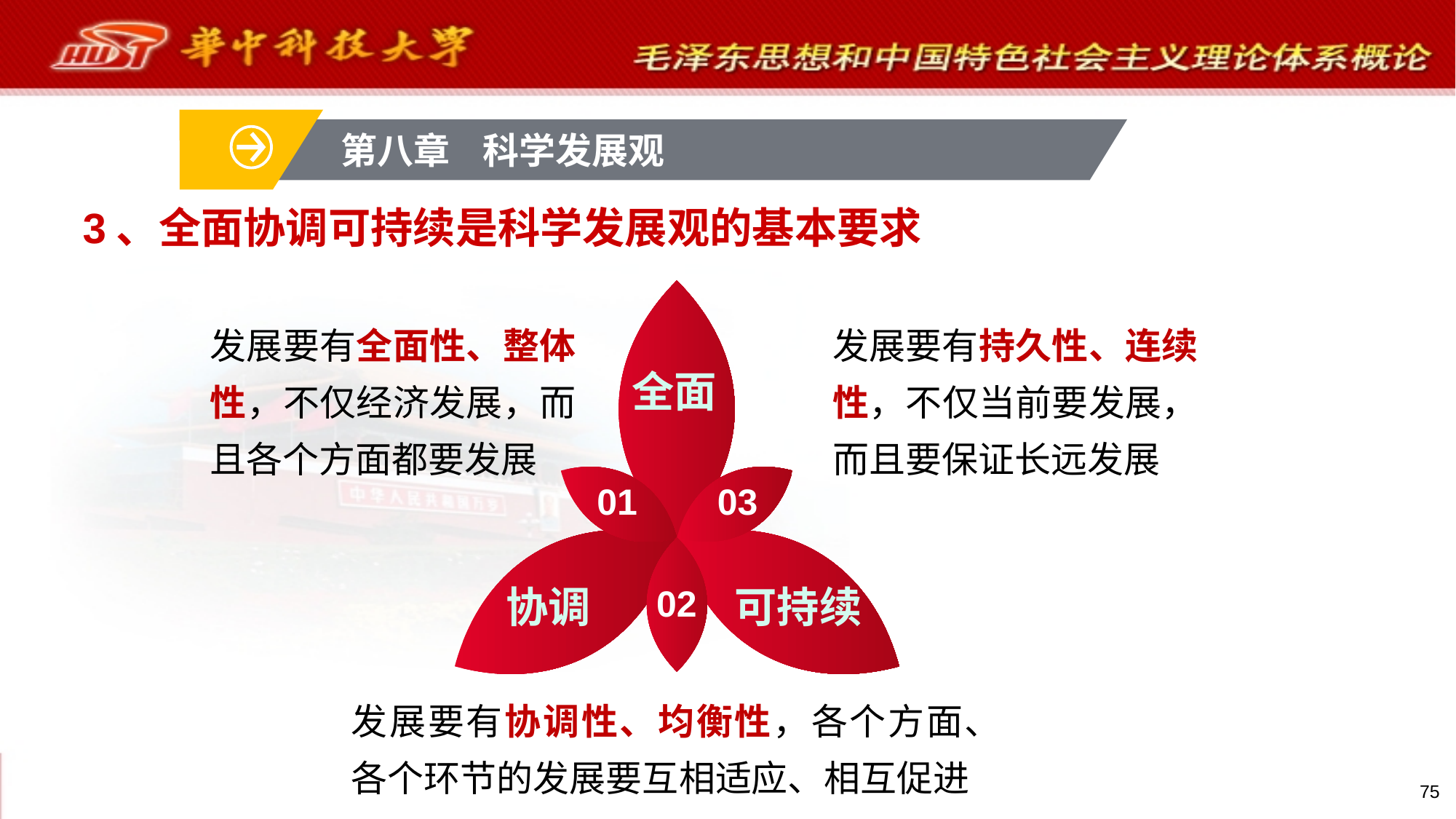

第八章    科学发展观

# 3、全面协调可持续是科学发展观的基本要求

全面

01
03

可持续
协调
02
发展要有全面性、整体性，不仅经济发展，而且各个方面都要发展
发展要有持久性、连续性，不仅当前要发展，而且要保证长远发展
发展要有协调性、均衡性，各个方面、各个环节的发展要互相适应、相互促进
75